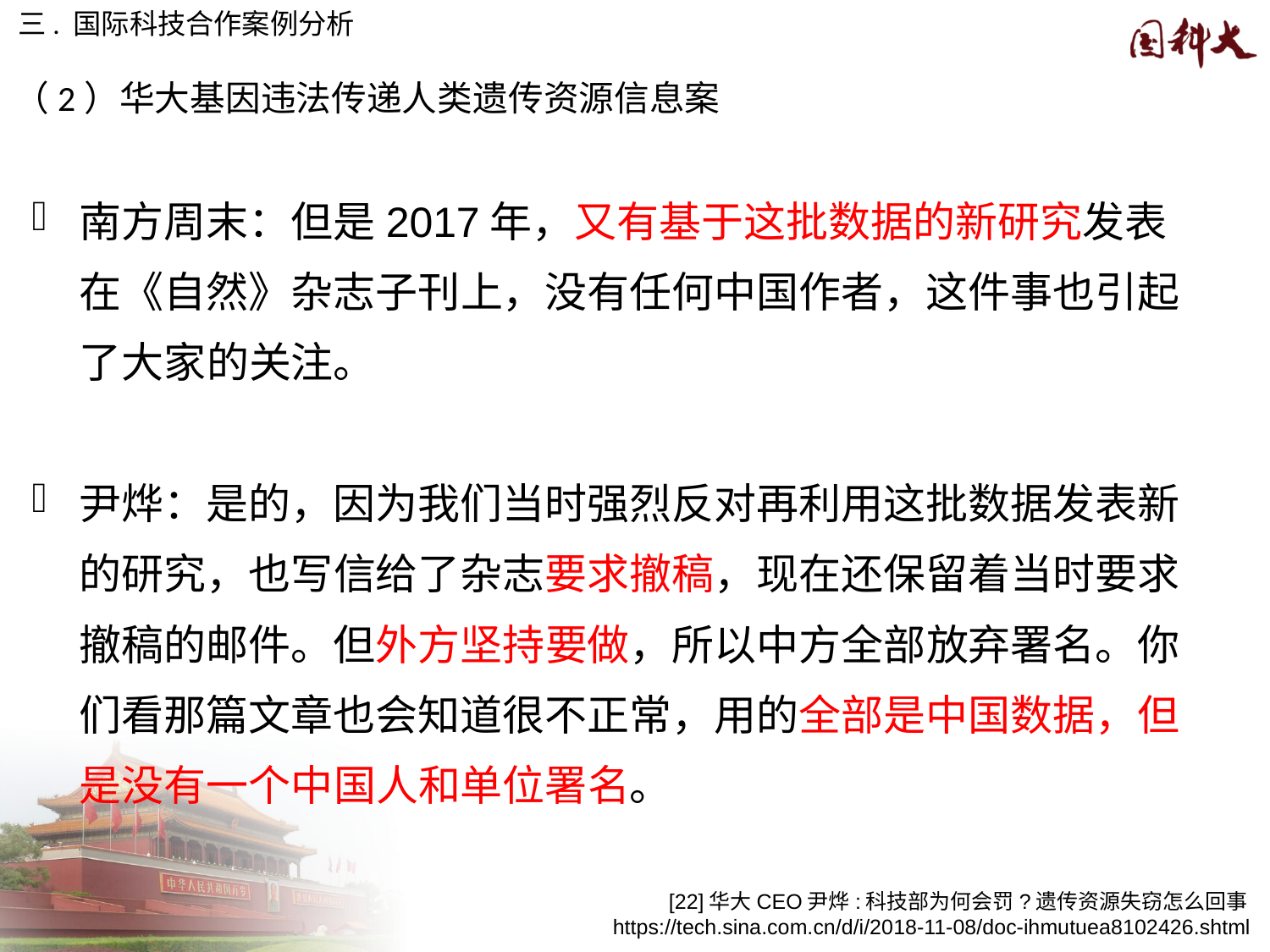

三. 国际科技合作案例分析
（2）华大基因违法传递人类遗传资源信息案

南方周末：但是2017年，又有基于这批数据的新研究发表在《自然》杂志子刊上，没有任何中国作者，这件事也引起了大家的关注。

尹烨：是的，因为我们当时强烈反对再利用这批数据发表新的研究，也写信给了杂志要求撤稿，现在还保留着当时要求撤稿的邮件。但外方坚持要做，所以中方全部放弃署名。你们看那篇文章也会知道很不正常，用的全部是中国数据，但是没有一个中国人和单位署名。
[22]华大CEO尹烨:科技部为何会罚?遗传资源失窃怎么回事 https://tech.sina.com.cn/d/i/2018-11-08/doc-ihmutuea8102426.shtml